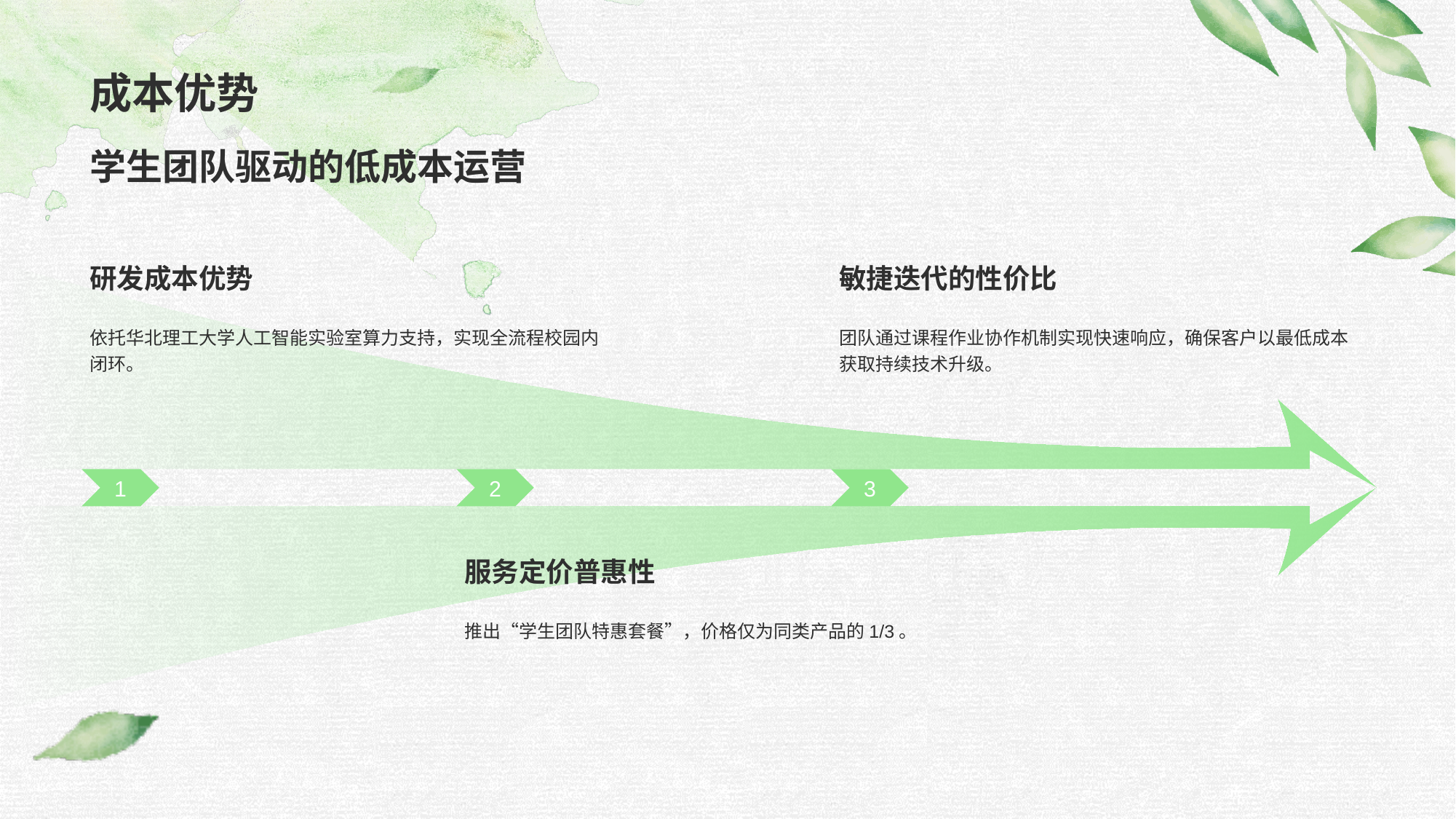

# 成本优势
学生团队驱动的低成本运营
研发成本优势
依托华北理工大学人工智能实验室算力支持，实现全流程校园内闭环。
1
敏捷迭代的性价比
团队通过课程作业协作机制实现快速响应，确保客户以最低成本获取持续技术升级。
3
2
服务定价普惠性
推出“学生团队特惠套餐”，价格仅为同类产品的1/3。